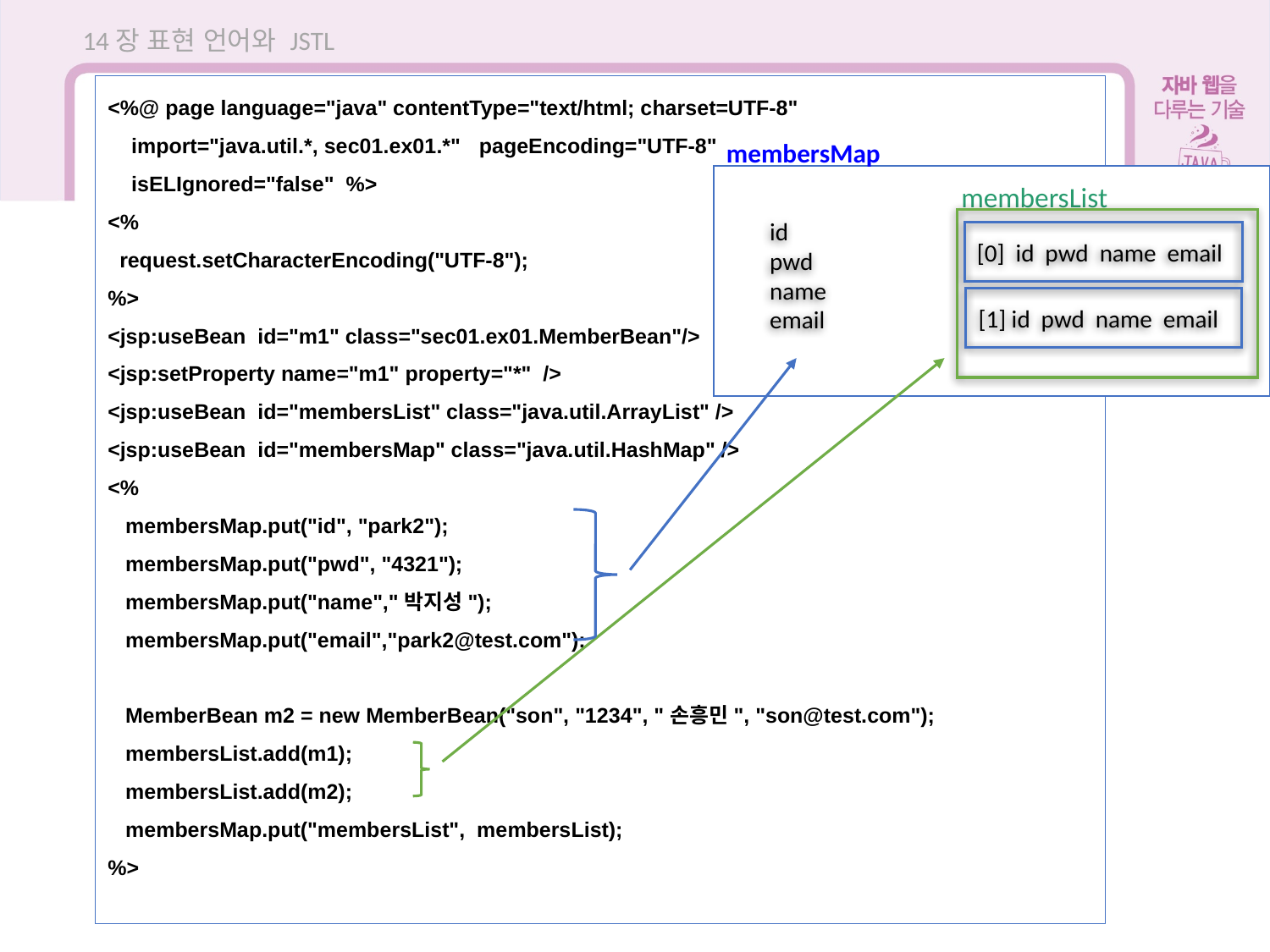

14장 표현 언어와 JSTL
<%@ page language="java" contentType="text/html; charset=UTF-8"
    import="java.util.*, sec01.ex01.*"   pageEncoding="UTF-8"
    isELIgnored="false"  %>
<%
  request.setCharacterEncoding("UTF-8");
%>
<jsp:useBean  id="m1" class="sec01.ex01.MemberBean"/>
<jsp:setProperty name="m1" property="*"  />
<jsp:useBean  id="membersList" class="java.util.ArrayList" />
<jsp:useBean  id="membersMap" class="java.util.HashMap" />
<%
   membersMap.put("id", "park2");
   membersMap.put("pwd", "4321");
   membersMap.put("name","박지성");
   membersMap.put("email","park2@test.com");

   MemberBean m2 = new MemberBean("son", "1234", "손흥민", "son@test.com");
   membersList.add(m1);
   membersList.add(m2);
   membersMap.put("membersList",  membersList);
%>

14.2 표현 언어 내장 객체(내장 변수)
membersMap

                                     membersList

id
pwd
name
email
[0]  id  pwd  name  email
[1] id  pwd  name  email